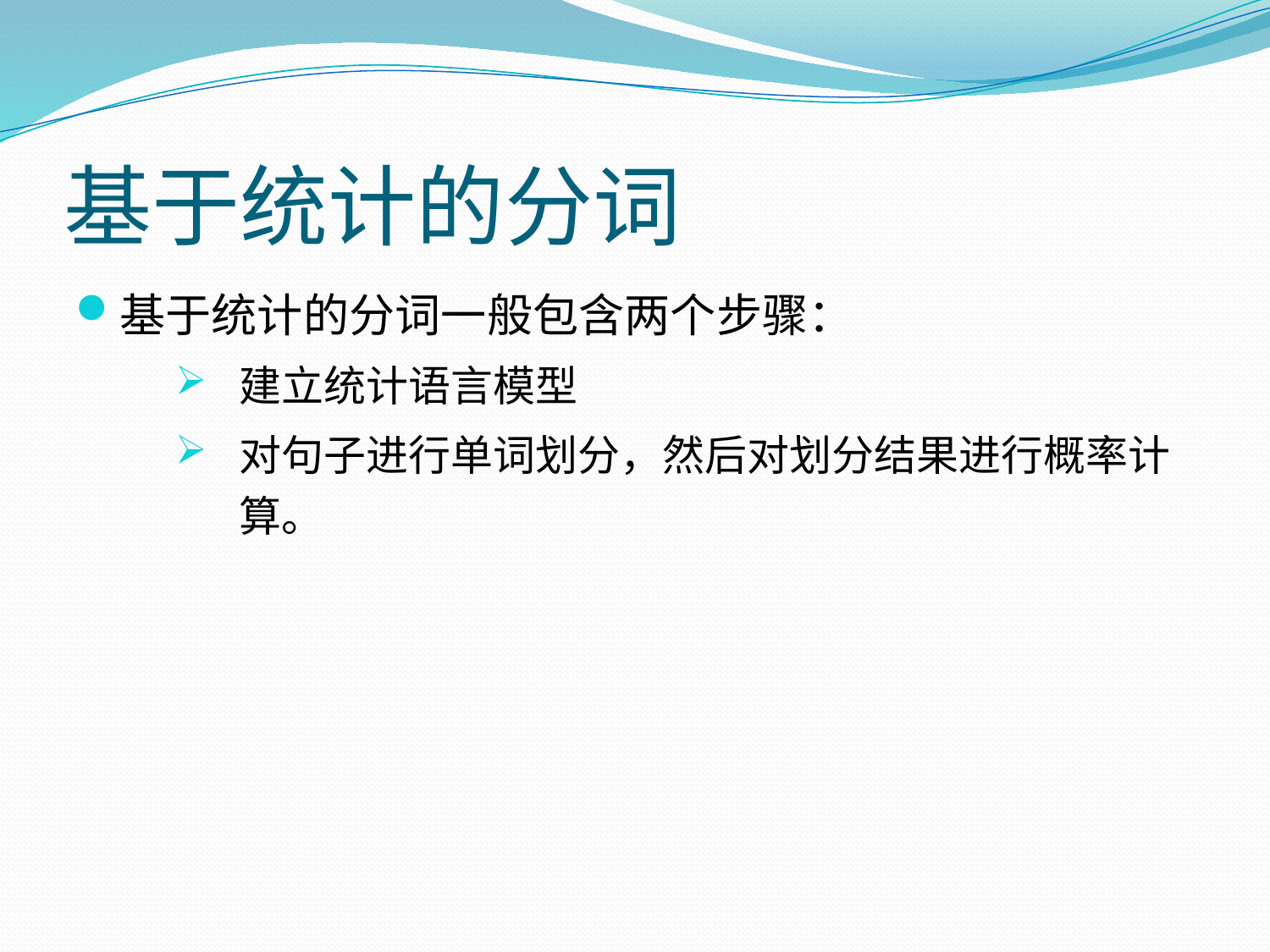

# 基于统计的分词
基于统计的分词一般包含两个步骤：
建立统计语言模型
对句子进行单词划分，然后对划分结果进行概率计算。